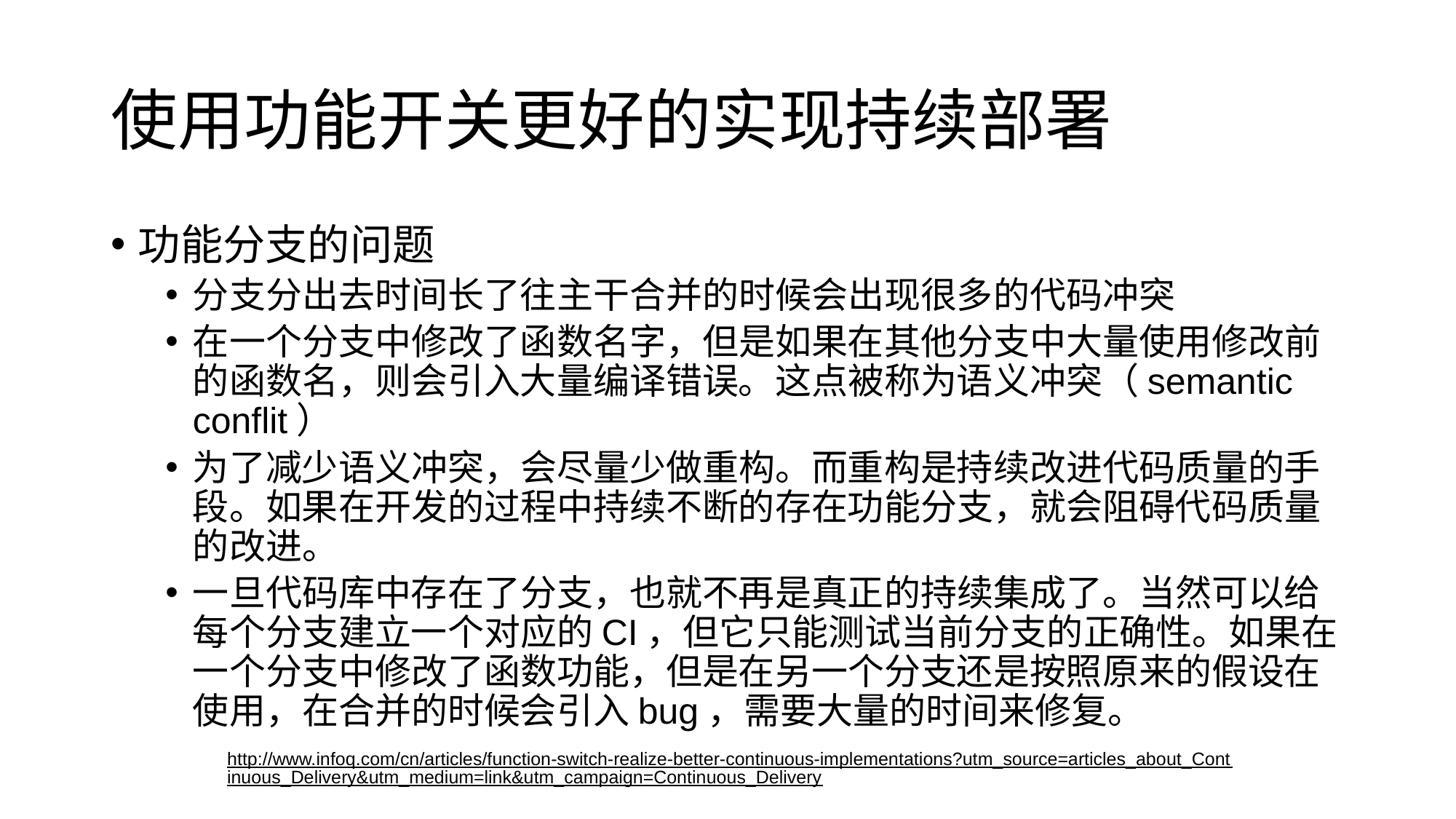

# 使用功能开关更好的实现持续部署
功能分支的问题
分支分出去时间长了往主干合并的时候会出现很多的代码冲突
在一个分支中修改了函数名字，但是如果在其他分支中大量使用修改前的函数名，则会引入大量编译错误。这点被称为语义冲突（semantic conflit）
为了减少语义冲突，会尽量少做重构。而重构是持续改进代码质量的手段。如果在开发的过程中持续不断的存在功能分支，就会阻碍代码质量的改进。
一旦代码库中存在了分支，也就不再是真正的持续集成了。当然可以给每个分支建立一个对应的CI，但它只能测试当前分支的正确性。如果在一个分支中修改了函数功能，但是在另一个分支还是按照原来的假设在使用，在合并的时候会引入bug，需要大量的时间来修复。
http://www.infoq.com/cn/articles/function-switch-realize-better-continuous-implementations?utm_source=articles_about_Continuous_Delivery&utm_medium=link&utm_campaign=Continuous_Delivery